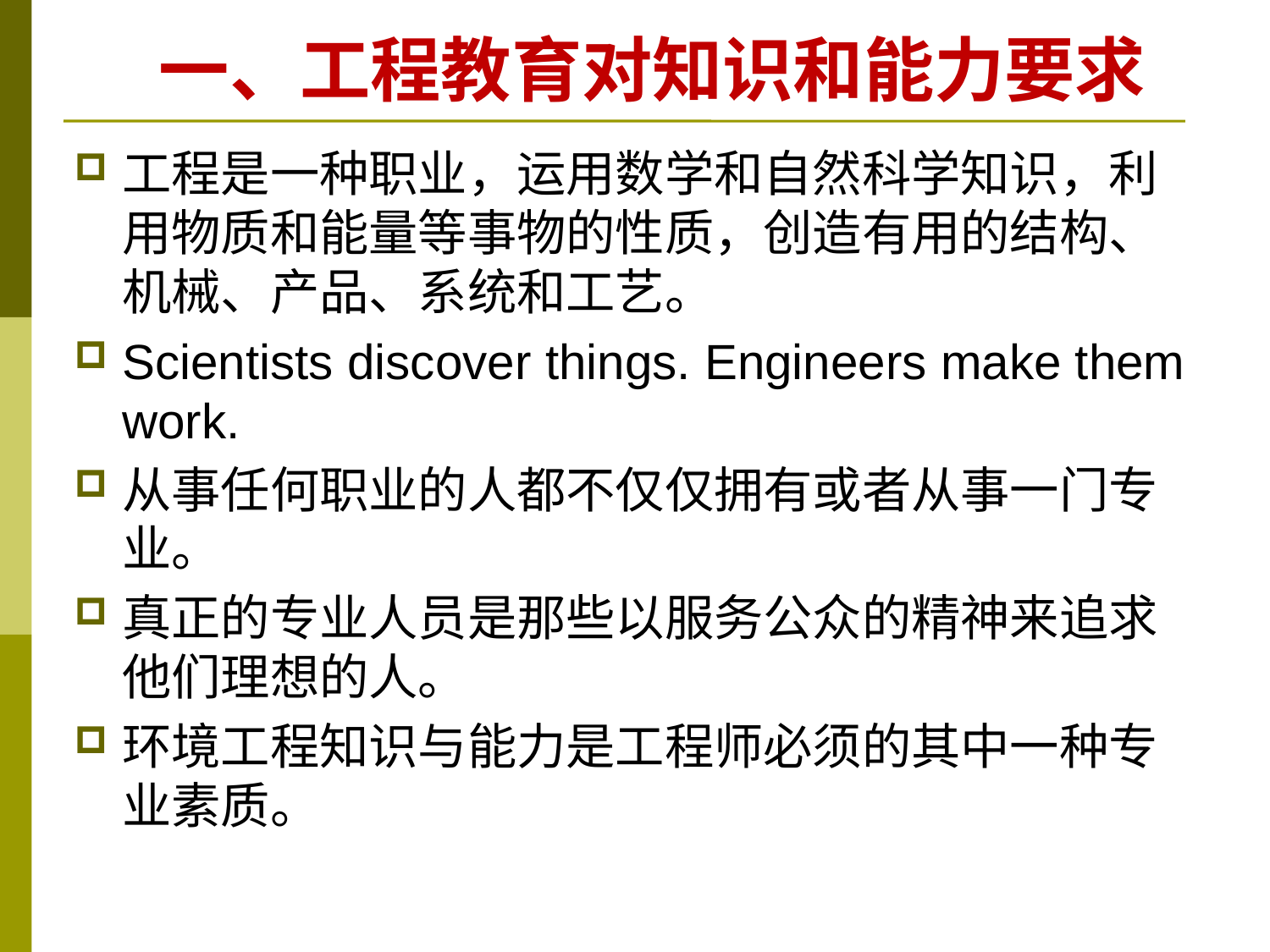

# 一、工程教育对知识和能力要求
工程是一种职业，运用数学和自然科学知识，利用物质和能量等事物的性质，创造有用的结构、机械、产品、系统和工艺。
Scientists discover things. Engineers make them work.
从事任何职业的人都不仅仅拥有或者从事一门专业。
真正的专业人员是那些以服务公众的精神来追求他们理想的人。
环境工程知识与能力是工程师必须的其中一种专业素质。